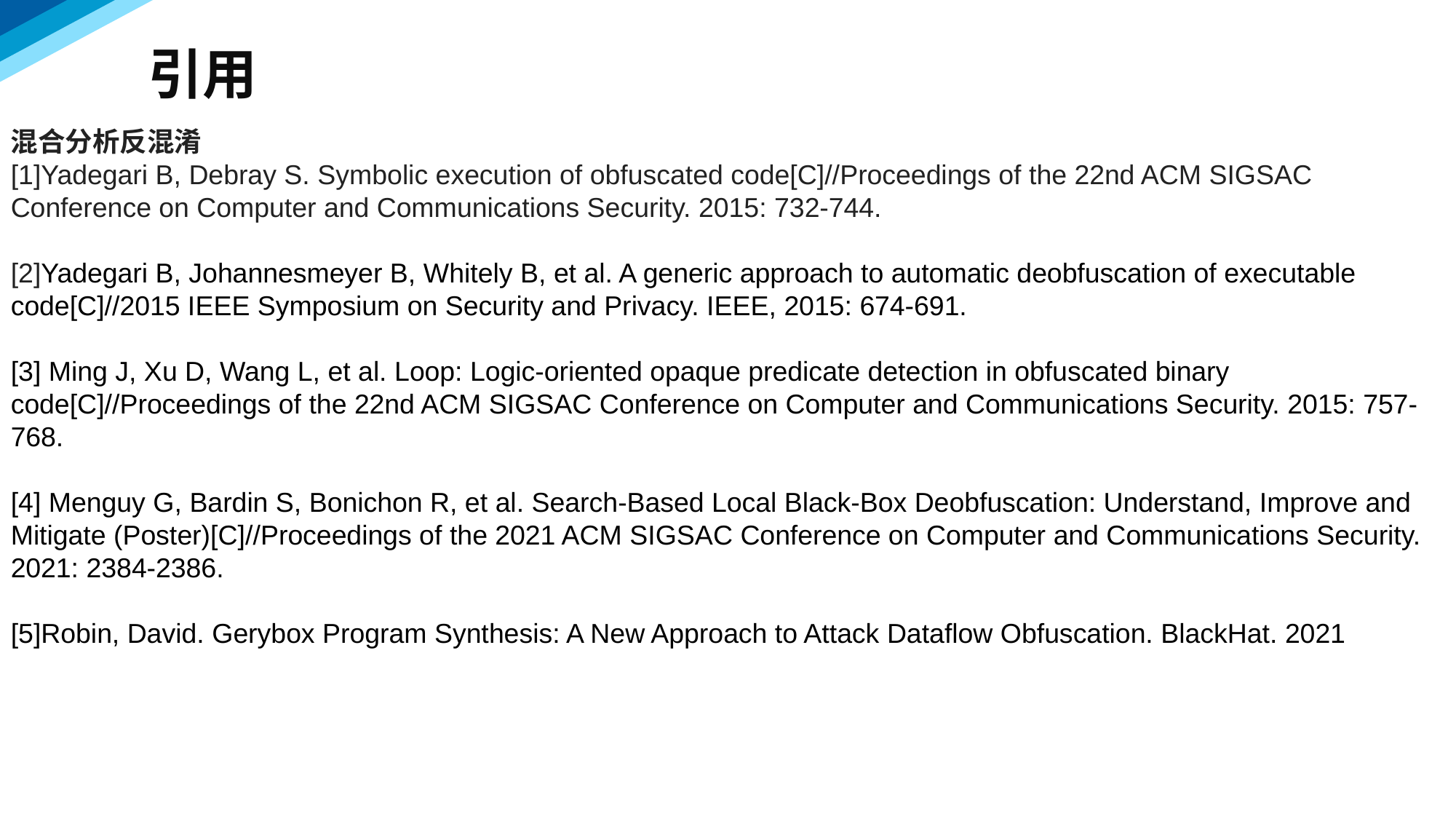

引用
混合分析反混淆
[1]Yadegari B, Debray S. Symbolic execution of obfuscated code[C]//Proceedings of the 22nd ACM SIGSAC Conference on Computer and Communications Security. 2015: 732-744.

[2]Yadegari B, Johannesmeyer B, Whitely B, et al. A generic approach to automatic deobfuscation of executable code[C]//2015 IEEE Symposium on Security and Privacy. IEEE, 2015: 674-691.

[3] Ming J, Xu D, Wang L, et al. Loop: Logic-oriented opaque predicate detection in obfuscated binary code[C]//Proceedings of the 22nd ACM SIGSAC Conference on Computer and Communications Security. 2015: 757-768.

[4] Menguy G, Bardin S, Bonichon R, et al. Search-Based Local Black-Box Deobfuscation: Understand, Improve and Mitigate (Poster)[C]//Proceedings of the 2021 ACM SIGSAC Conference on Computer and Communications Security. 2021: 2384-2386.

[5]Robin, David. Gerybox Program Synthesis: A New Approach to Attack Dataflow Obfuscation. BlackHat. 2021